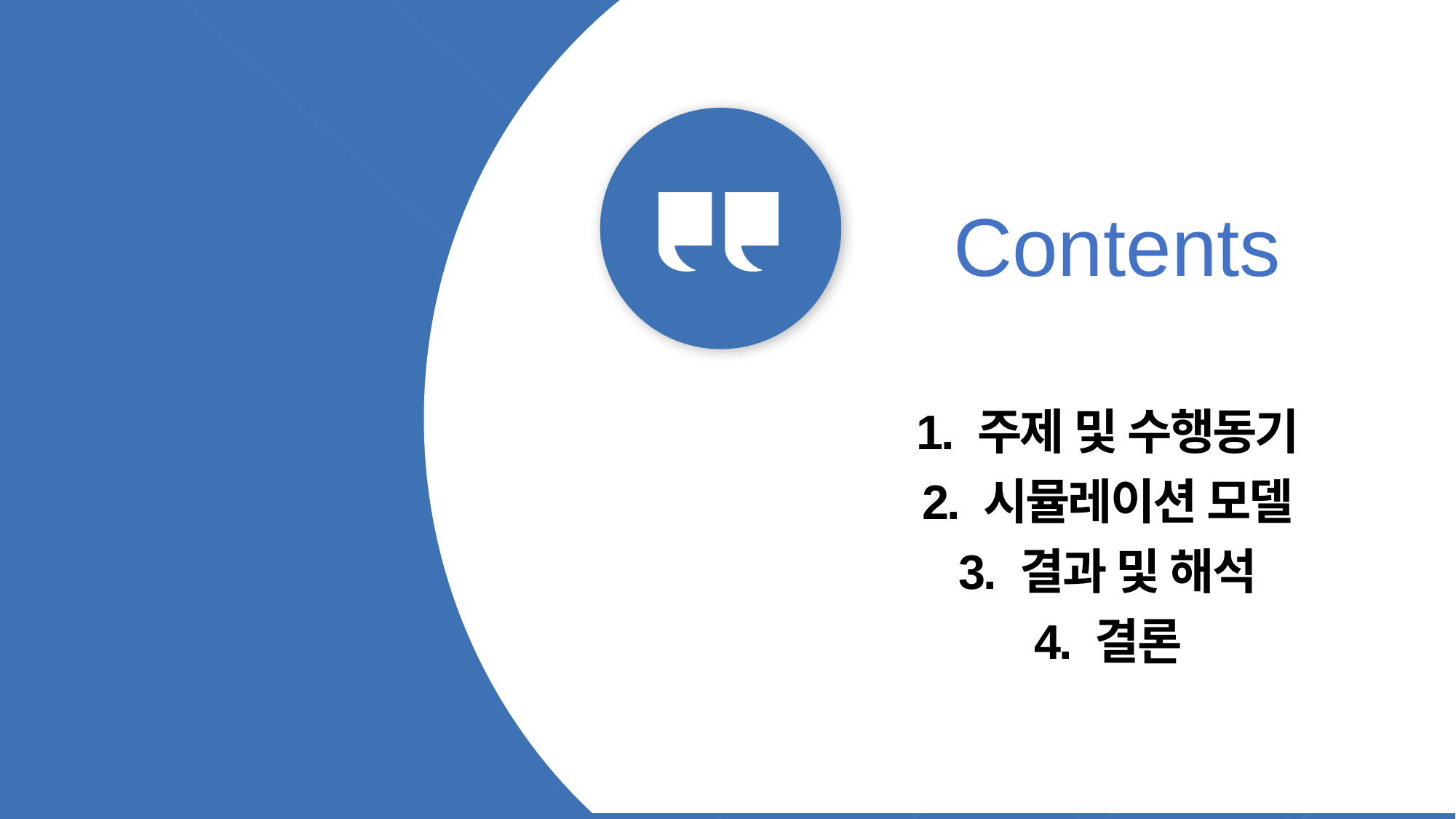

Contents

1. 주제 및 수행동기
2. 시뮬레이션 모델
3. 결과 및 해석
4. 결론